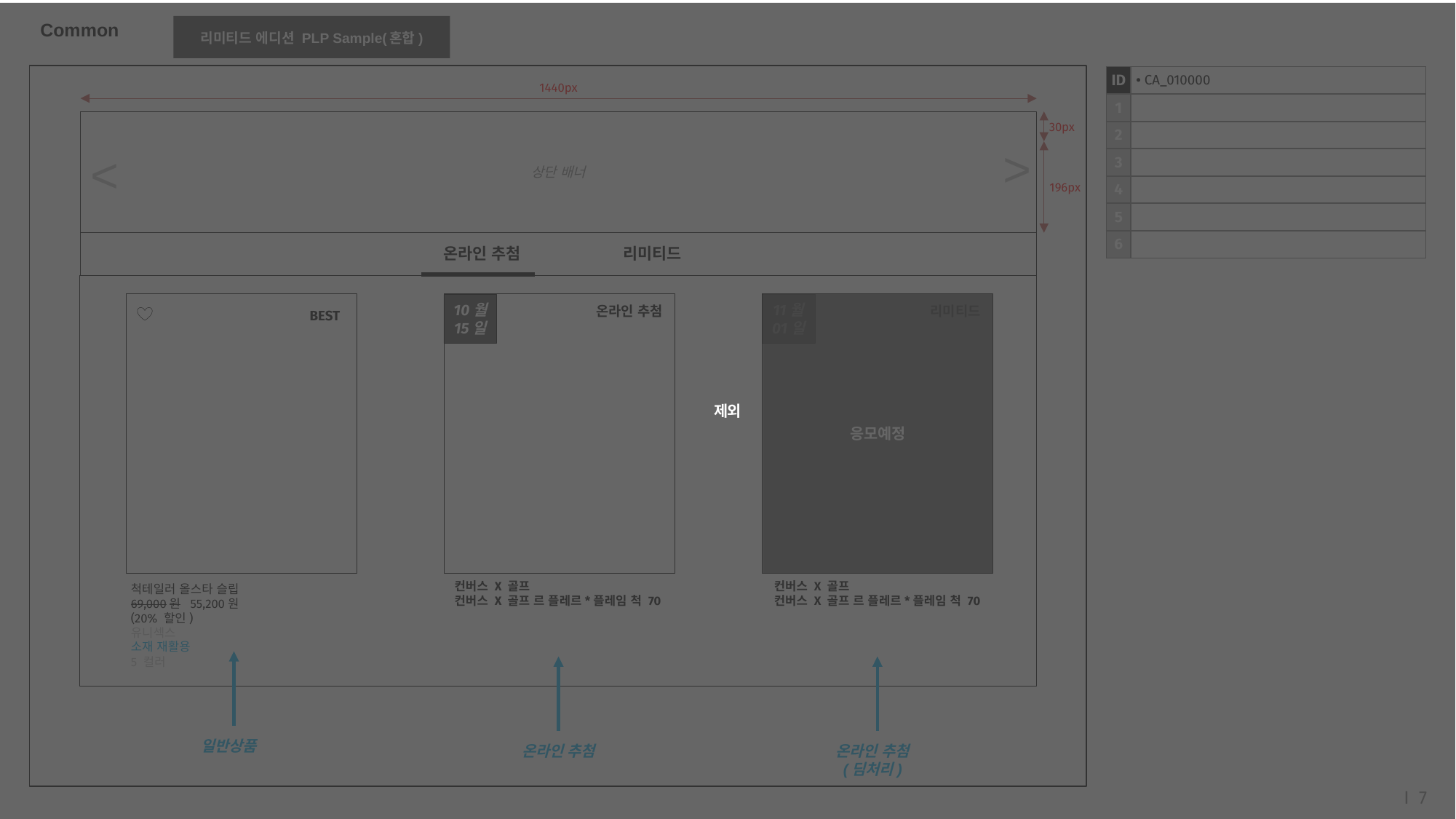

제외
# Common
리미티드 에디션 PLP Sample(혼합)

| ID | CA\_010000 |
| --- | --- |
| 1 |  |
| 2 |  |
| 3 |  |
| 4 |  |
| 5 |  |
| 6 |  |
1440px
상단 배너
30px
<
<
196px

온라인 추첨
리미티드

응모예정
10월
15일
11월
01일
온라인 추첨
리미티드
BEST

컨버스 X 골프
컨버스 X 골프 르 플레르*플레임 척 70
컨버스 X 골프
컨버스 X 골프 르 플레르*플레임 척 70
척테일러 올스타 슬립
69,000원  55,200원
(20% 할인)
유니섹스
소재 재활용
5 컬러

일반상품
온라인 추첨
온라인 추첨
(딤처리)